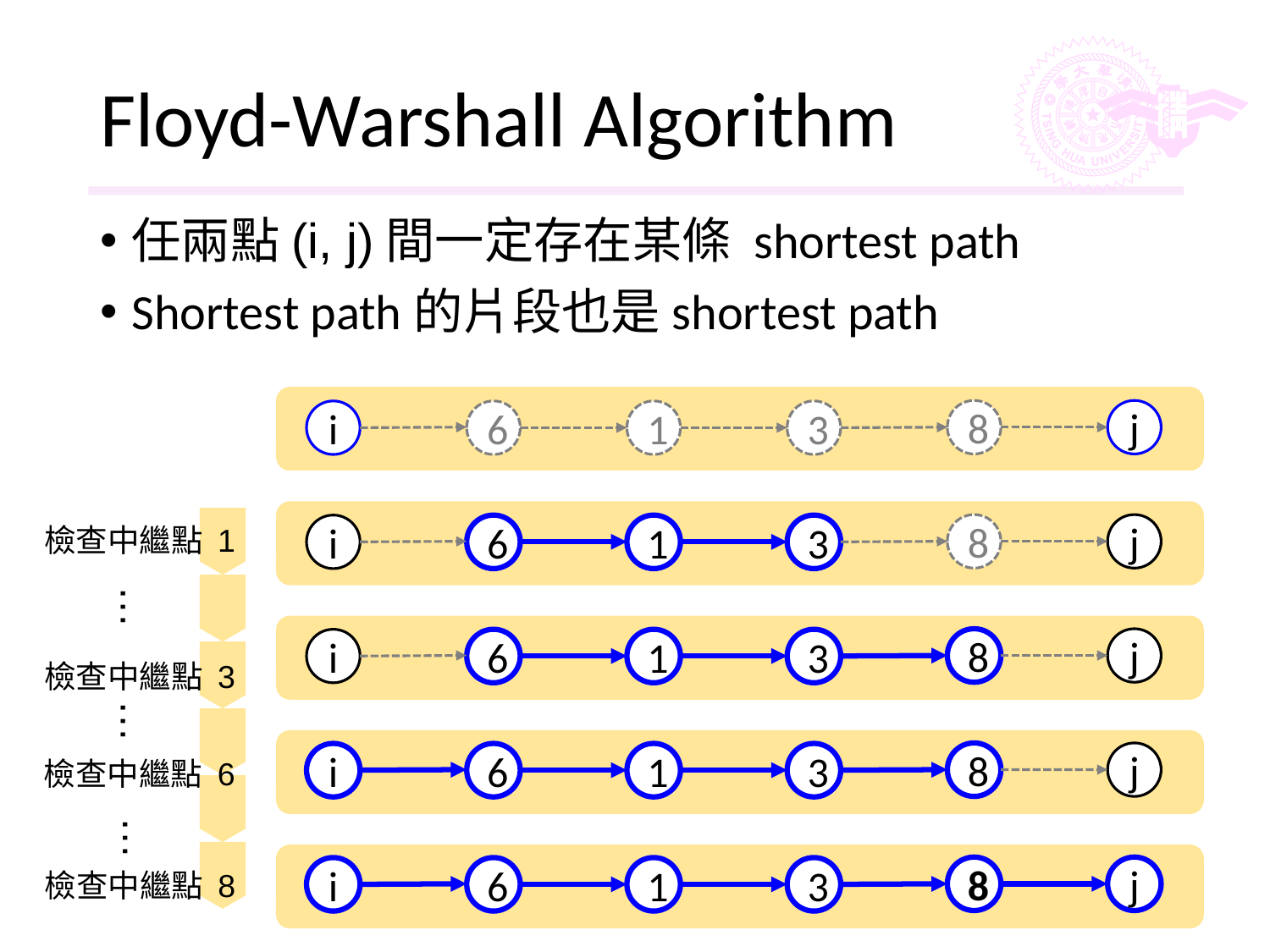

# Floyd-Warshall Algorithm
任兩點(i, j)間一定存在某條 shortest path
Shortest path的片段也是shortest path

8
j
i
6
1
3

檢查中繼點 1
8
j
i
6
1
3

…

8
j
i
6
1
3

檢查中繼點 3
…

8
j
i
6
1
3
檢查中繼點 6

…

8
j
i
6
1
3
檢查中繼點 8
246